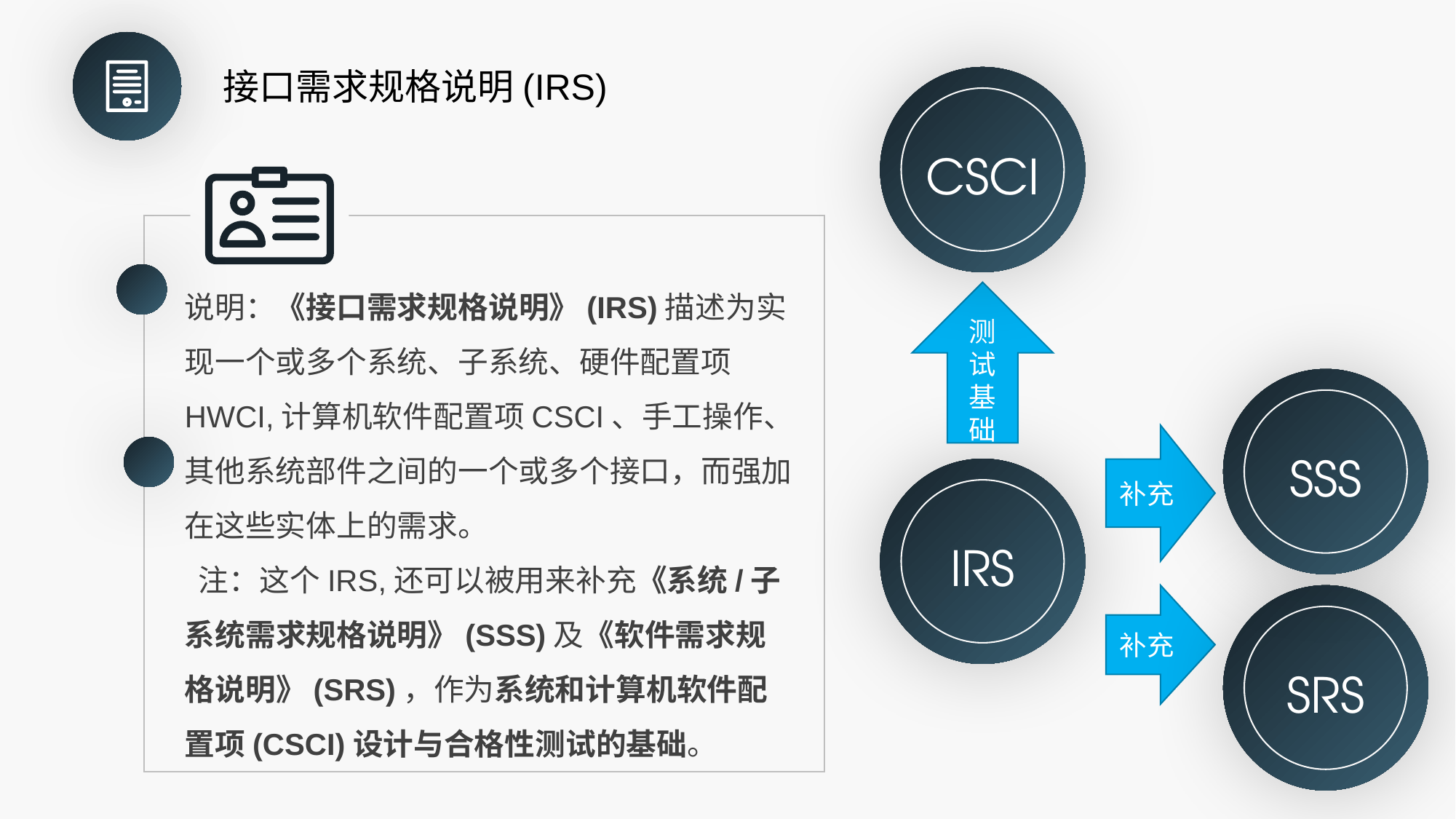

接口需求规格说明(IRS)

CSCI
测试基础

SSS
补充

IRS
补充

SRS

说明：《接口需求规格说明》(IRS)描述为实现一个或多个系统、子系统、硬件配置项HWCI,计算机软件配置项CSCI、手工操作、其他系统部件之间的一个或多个接口，而强加在这些实体上的需求。
 注：这个IRS,还可以被用来补充《系统/子系统需求规格说明》(SSS)及《软件需求规格说明》(SRS)，作为系统和计算机软件配置项(CSCI)设计与合格性测试的基础。